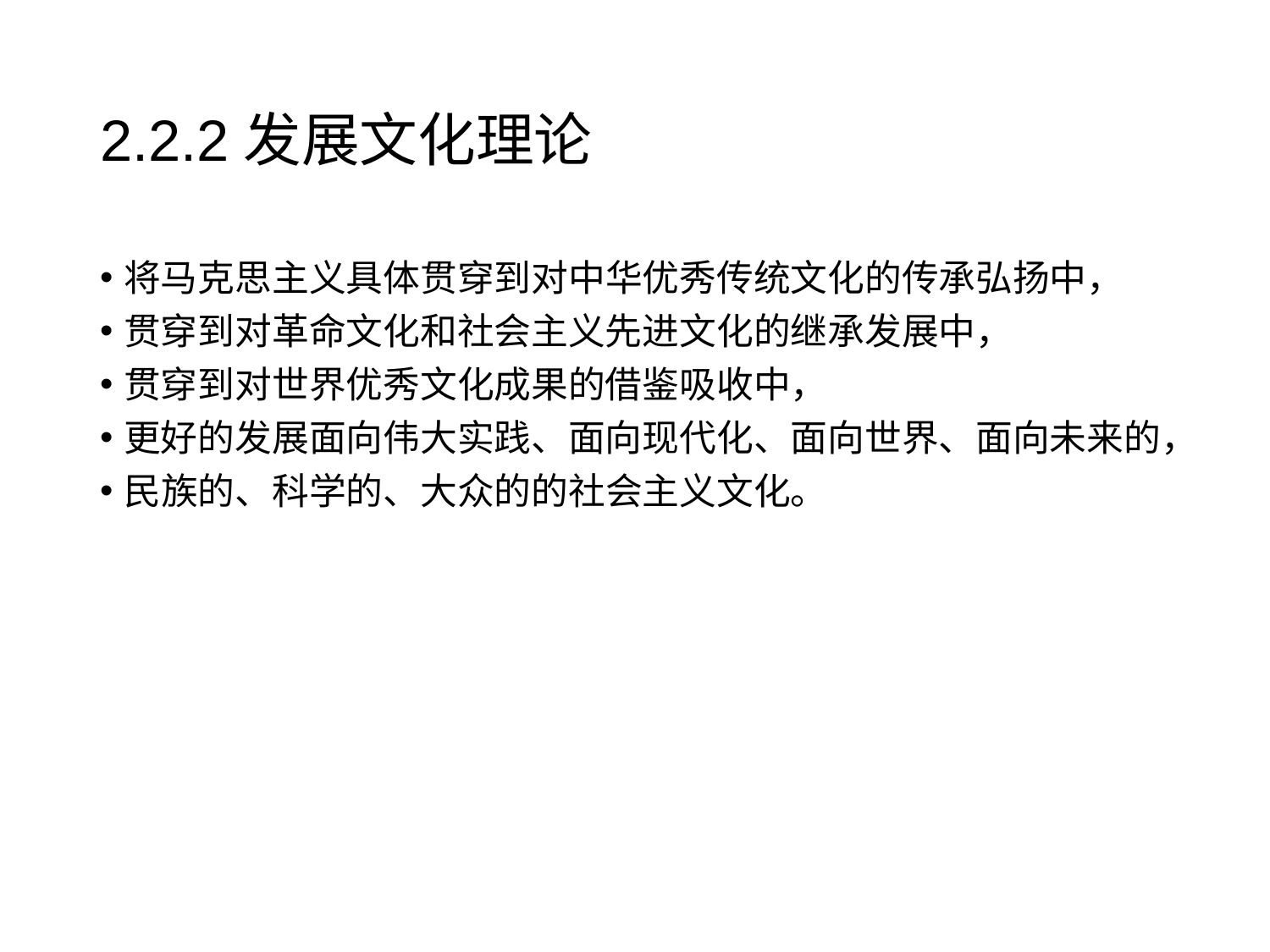

# 2.2.2发展文化理论
将马克思主义具体贯穿到对中华优秀传统文化的传承弘扬中，
贯穿到对革命文化和社会主义先进文化的继承发展中，
贯穿到对世界优秀文化成果的借鉴吸收中，
更好的发展面向伟大实践、面向现代化、面向世界、面向未来的，
民族的、科学的、大众的的社会主义文化。